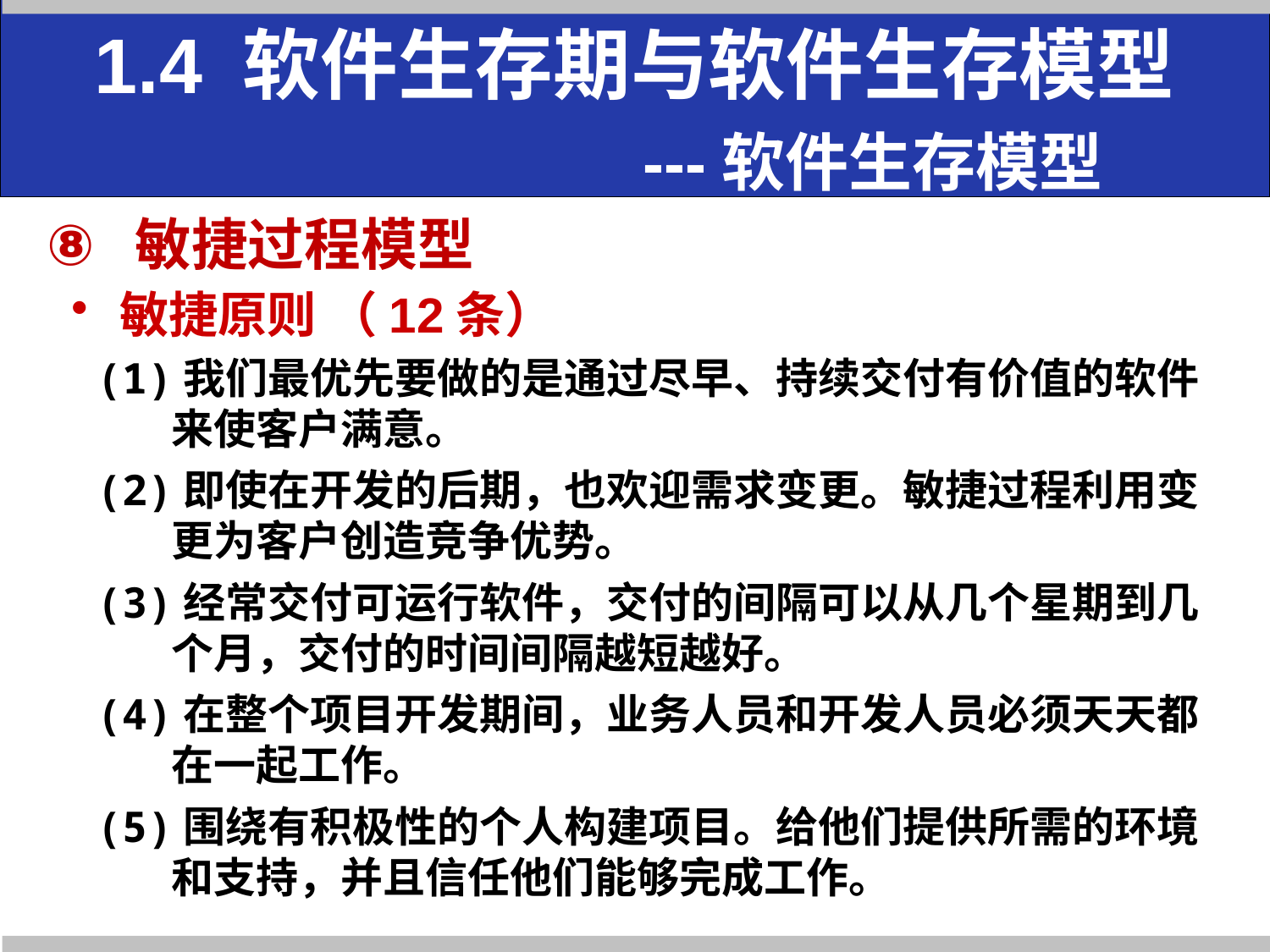

# 1.4 软件生存期与软件生存模型 ---软件生存模型
敏捷过程模型
敏捷原则 （12条）
(1)我们最优先要做的是通过尽早、持续交付有价值的软件来使客户满意。
(2)即使在开发的后期，也欢迎需求变更。敏捷过程利用变更为客户创造竞争优势。
(3)经常交付可运行软件，交付的间隔可以从几个星期到几个月，交付的时间间隔越短越好。
(4)在整个项目开发期间，业务人员和开发人员必须天天都在一起工作。
(5)围绕有积极性的个人构建项目。给他们提供所需的环境和支持，并且信任他们能够完成工作。
92